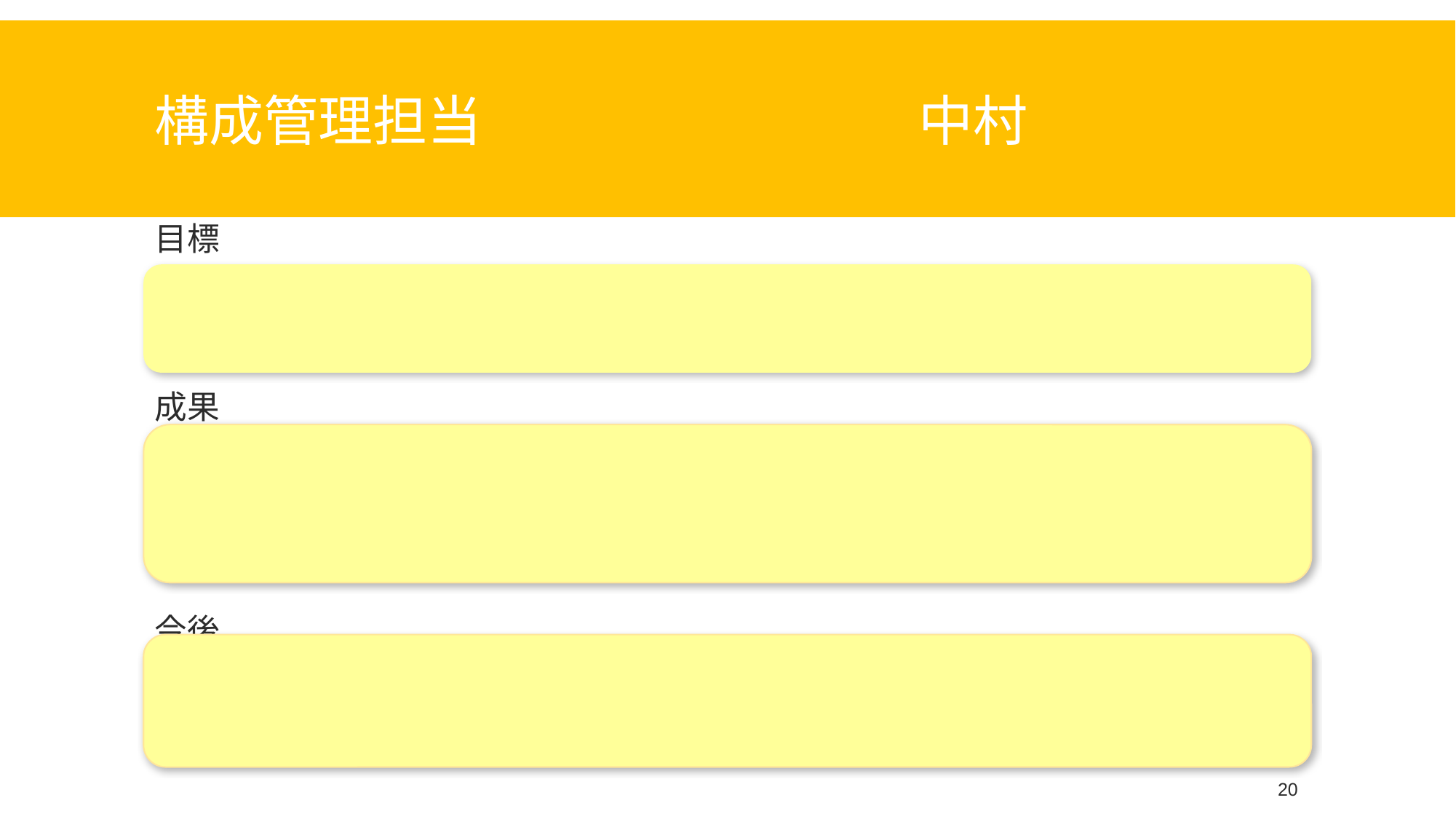

# 構成管理担当　				中村
目標

成果

今後

20